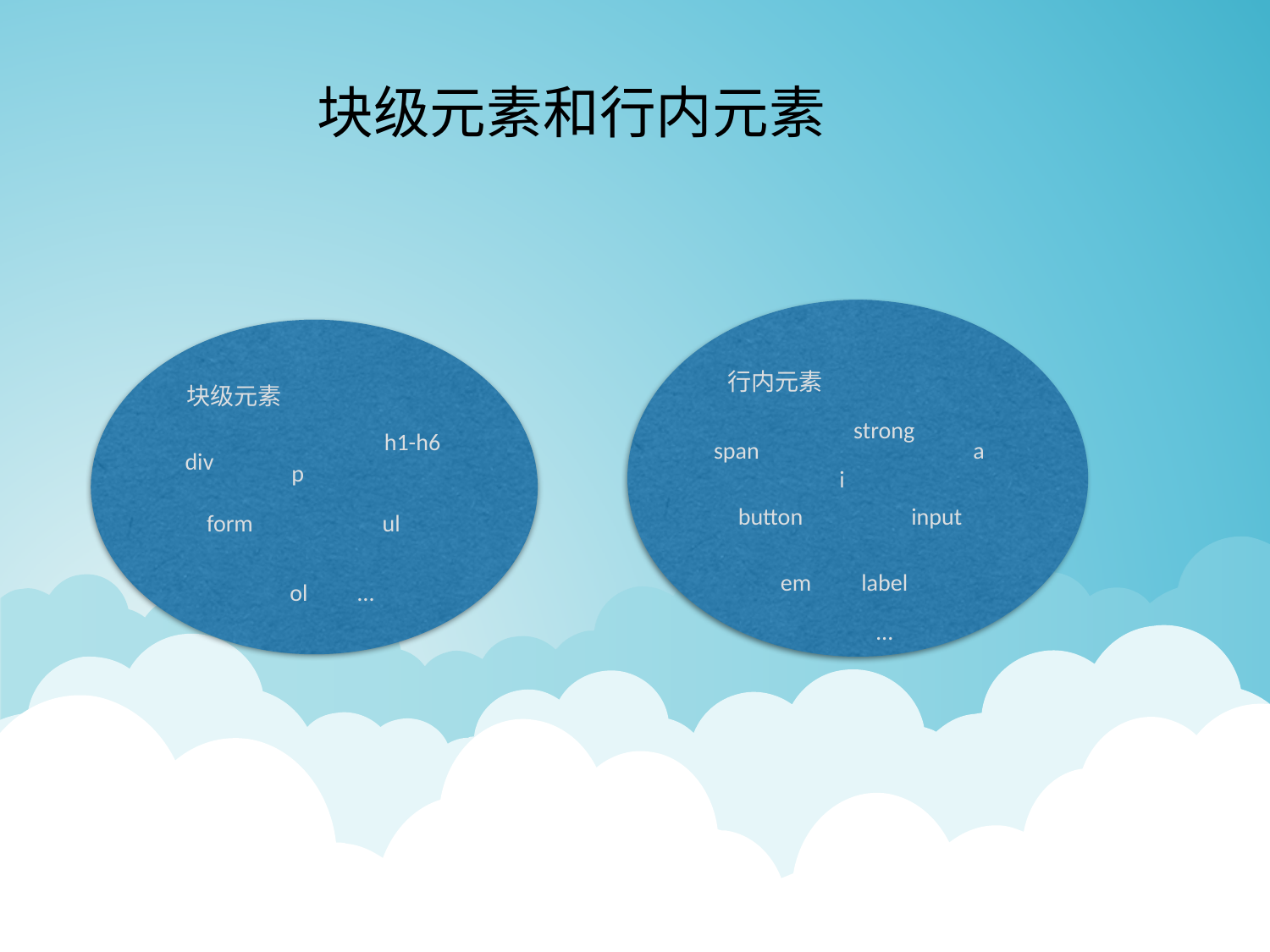

块级元素和行内元素

行内元素
strong
span
a
i
button
input
em
label
…

块级元素
h1-h6
div
p
form
ul
ol
…